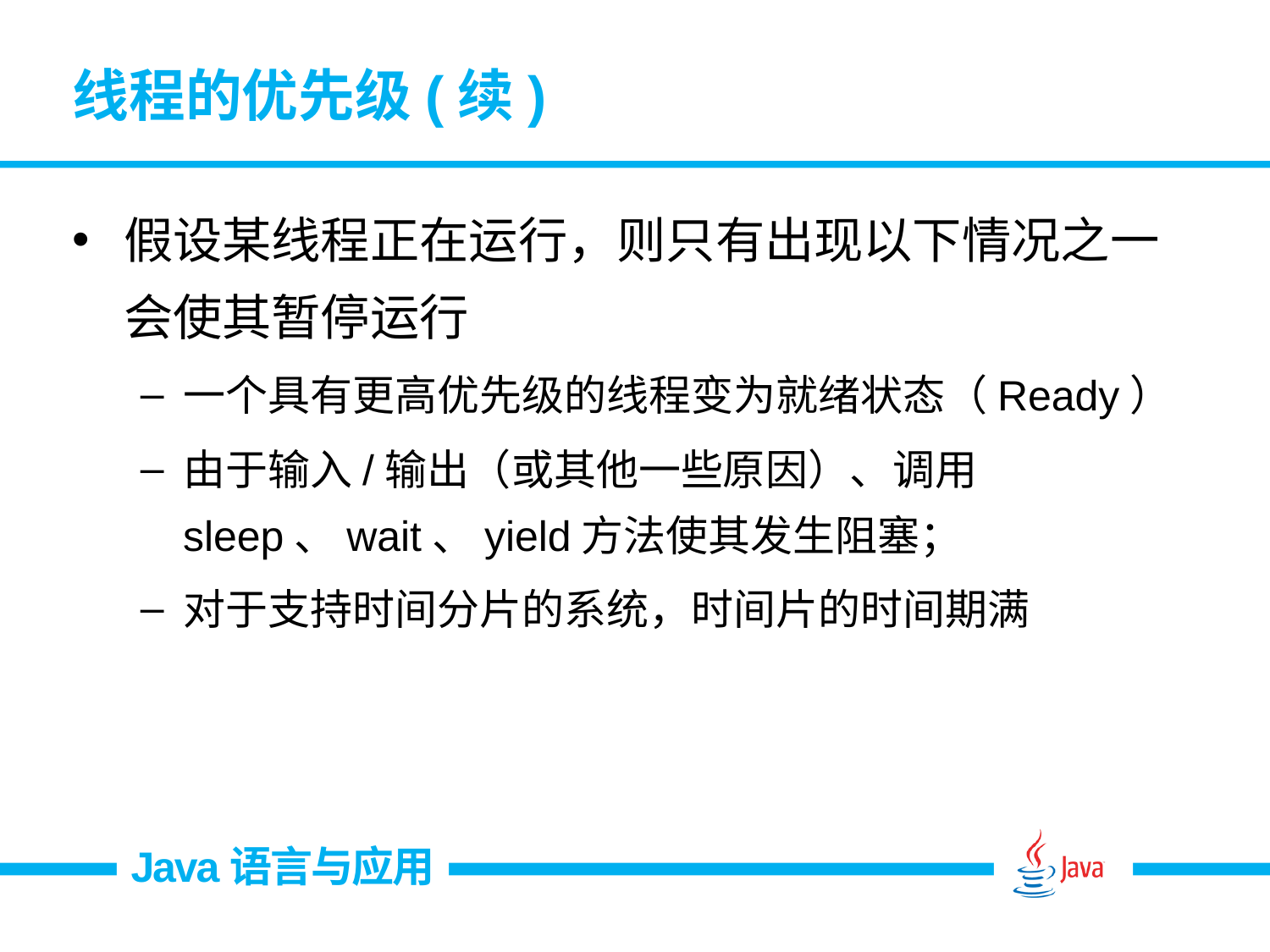

# 线程的优先级(续)
假设某线程正在运行，则只有出现以下情况之一会使其暂停运行
一个具有更高优先级的线程变为就绪状态（Ready）
由于输入/输出（或其他一些原因）、调用sleep、wait、yield方法使其发生阻塞；
对于支持时间分片的系统，时间片的时间期满